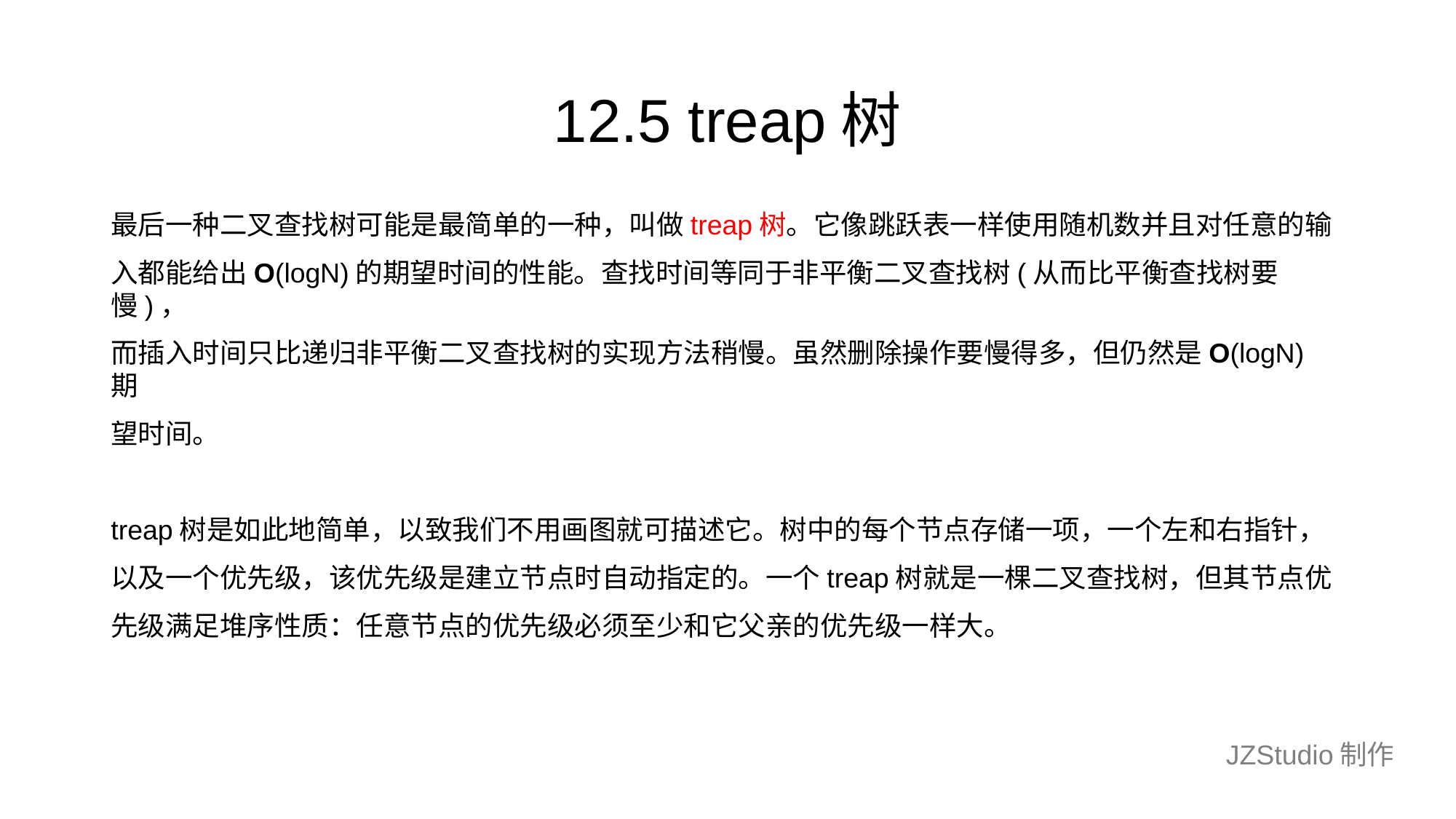

# 12.5 treap树
最后一种二叉查找树可能是最简单的一种，叫做treap树。它像跳跃表一样使用随机数并且对任意的输
入都能给出O(logN)的期望时间的性能。查找时间等同于非平衡二叉查找树(从而比平衡查找树要慢)，
而插入时间只比递归非平衡二叉查找树的实现方法稍慢。虽然删除操作要慢得多，但仍然是O(logN) 期
望时间。

treap树是如此地简单，以致我们不用画图就可描述它。树中的每个节点存储一项，一个左和右指针，
以及一个优先级，该优先级是建立节点时自动指定的。一个treap树就是一棵二叉查找树，但其节点优
先级满足堆序性质：任意节点的优先级必须至少和它父亲的优先级一样大。